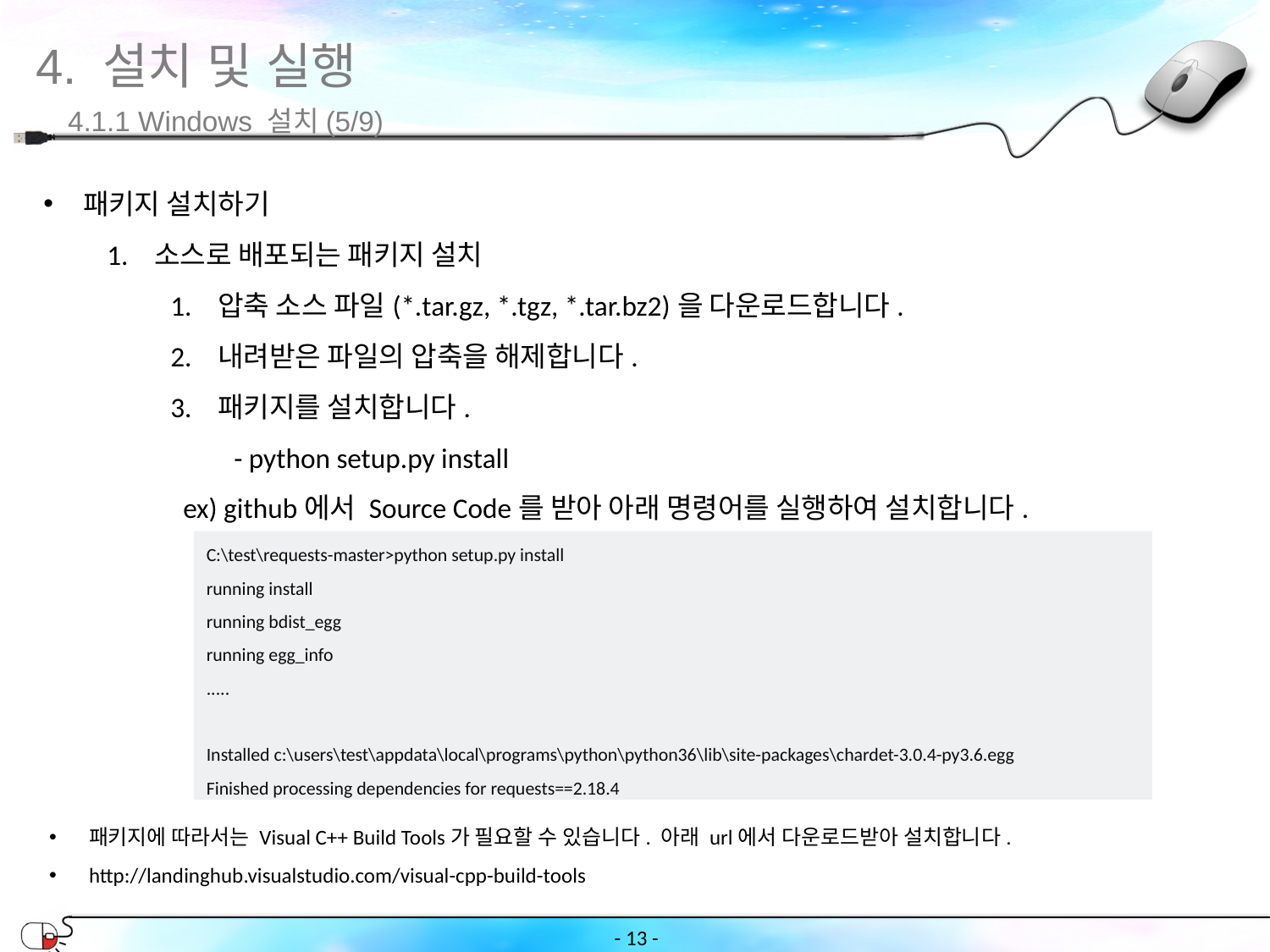

4. 설치 및 실행
4.1.1 Windows 설치(5/9)
패키지 설치하기
소스로 배포되는 패키지 설치
압축 소스 파일(*.tar.gz, *.tgz, *.tar.bz2)을 다운로드합니다.
내려받은 파일의 압축을 해제합니다.
패키지를 설치합니다.
- python setup.py install
  ex) github에서 Source Code를 받아 아래 명령어를 실행하여 설치합니다.

C:\test\requests-master>python setup.py install
running install
running bdist_egg
running egg_info
.....

Installed c:\users\test\appdata\local\programs\python\python36\lib\site-packages\chardet-3.0.4-py3.6.egg
Finished processing dependencies for requests==2.18.4
패키지에 따라서는 Visual C++ Build Tools가 필요할 수 있습니다. 아래 url에서 다운로드받아 설치합니다.
http://landinghub.visualstudio.com/visual-cpp-build-tools
- 13 -